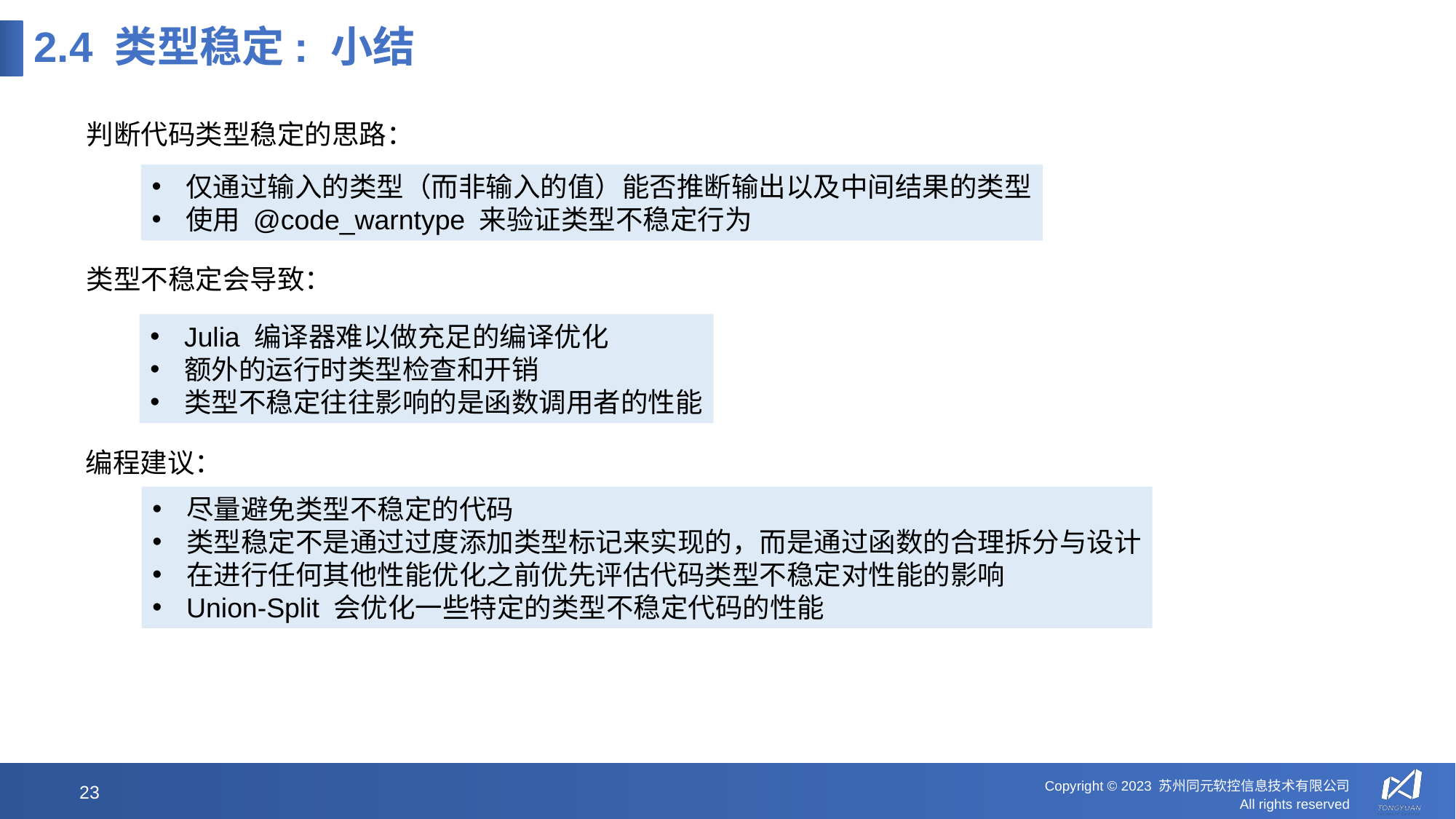

# 2.4 类型稳定: 小结
判断代码类型稳定的思路：
仅通过输入的类型（而非输入的值）能否推断输出以及中间结果的类型
使用 @code_warntype 来验证类型不稳定行为
类型不稳定会导致：
Julia 编译器难以做充足的编译优化
额外的运行时类型检查和开销
类型不稳定往往影响的是函数调用者的性能
编程建议：
尽量避免类型不稳定的代码
类型稳定不是通过过度添加类型标记来实现的，而是通过函数的合理拆分与设计
在进行任何其他性能优化之前优先评估代码类型不稳定对性能的影响
Union-Split 会优化一些特定的类型不稳定代码的性能